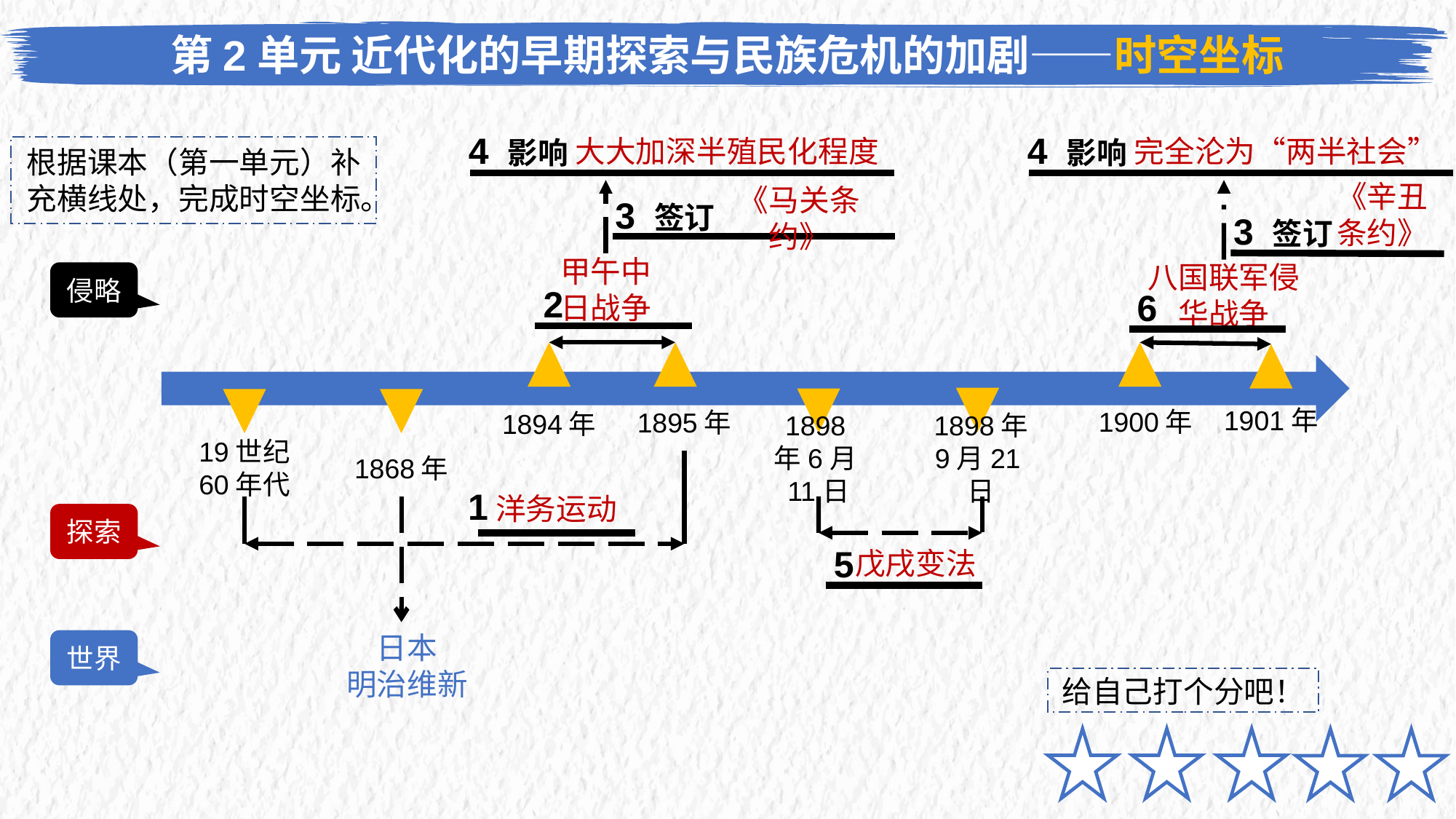

第2单元 近代化的早期探索与民族危机的加剧——时空坐标
大大加深半殖民化程度
完全沦为“两半社会”
4 影响
4 影响
根据课本（第一单元）补充横线处，完成时空坐标。
《辛丑条约》
《马关条约》
3 签订
3 签订
甲午中日战争
八国联军侵华战争
侵略
2
6

1901年
1900年
1895年
1894年
1898年6月11日
1898年
9月21日
19世纪
60年代
1868年
洋务运动
1
探索
戊戌变法
5
世界
日本
明治维新
给自己打个分吧！